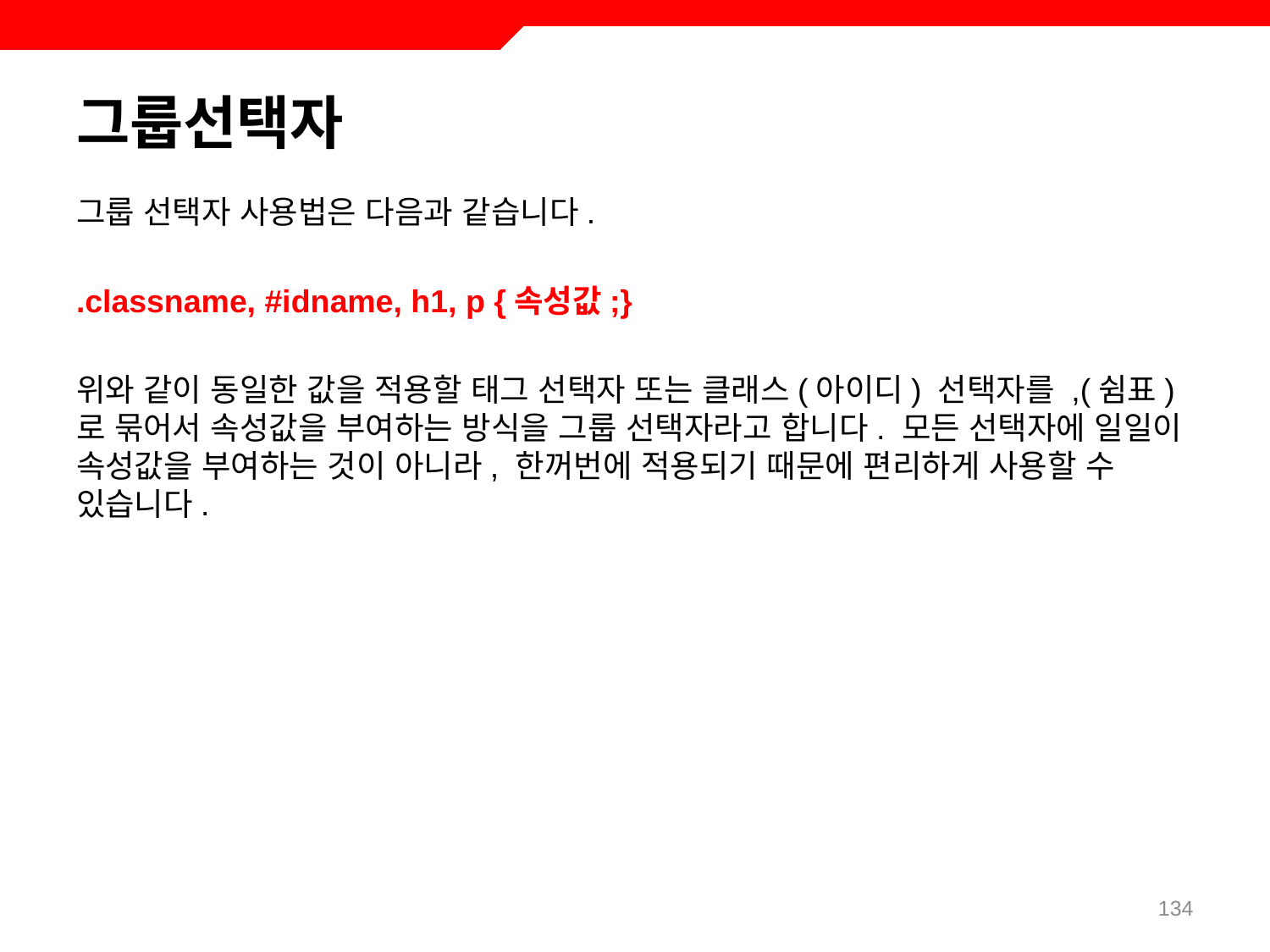

# 그룹선택자
그룹 선택자 사용법은 다음과 같습니다.

.classname, #idname, h1, p {속성값;}

위와 같이 동일한 값을 적용할 태그 선택자 또는 클래스(아이디) 선택자를 ,(쉼표)로 묶어서 속성값을 부여하는 방식을 그룹 선택자라고 합니다. 모든 선택자에 일일이 속성값을 부여하는 것이 아니라, 한꺼번에 적용되기 때문에 편리하게 사용할 수 있습니다.

134